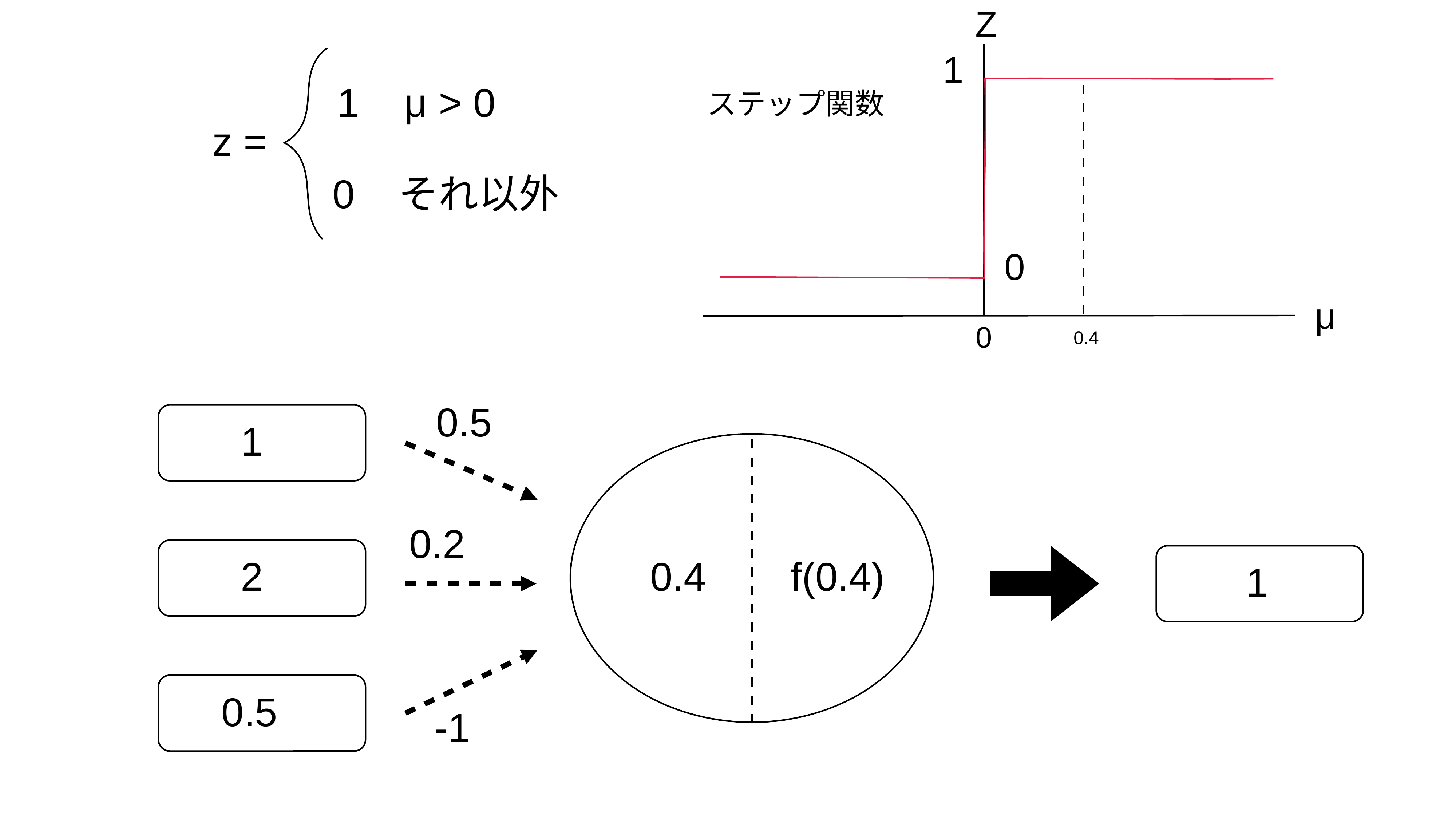

Z

1

1    μ > 0

ステップ関数
z =
0   それ以外
0
μ

0
0.4
0.5

1

0.2

2
0.4
f(0.4)
1

0.5
-1